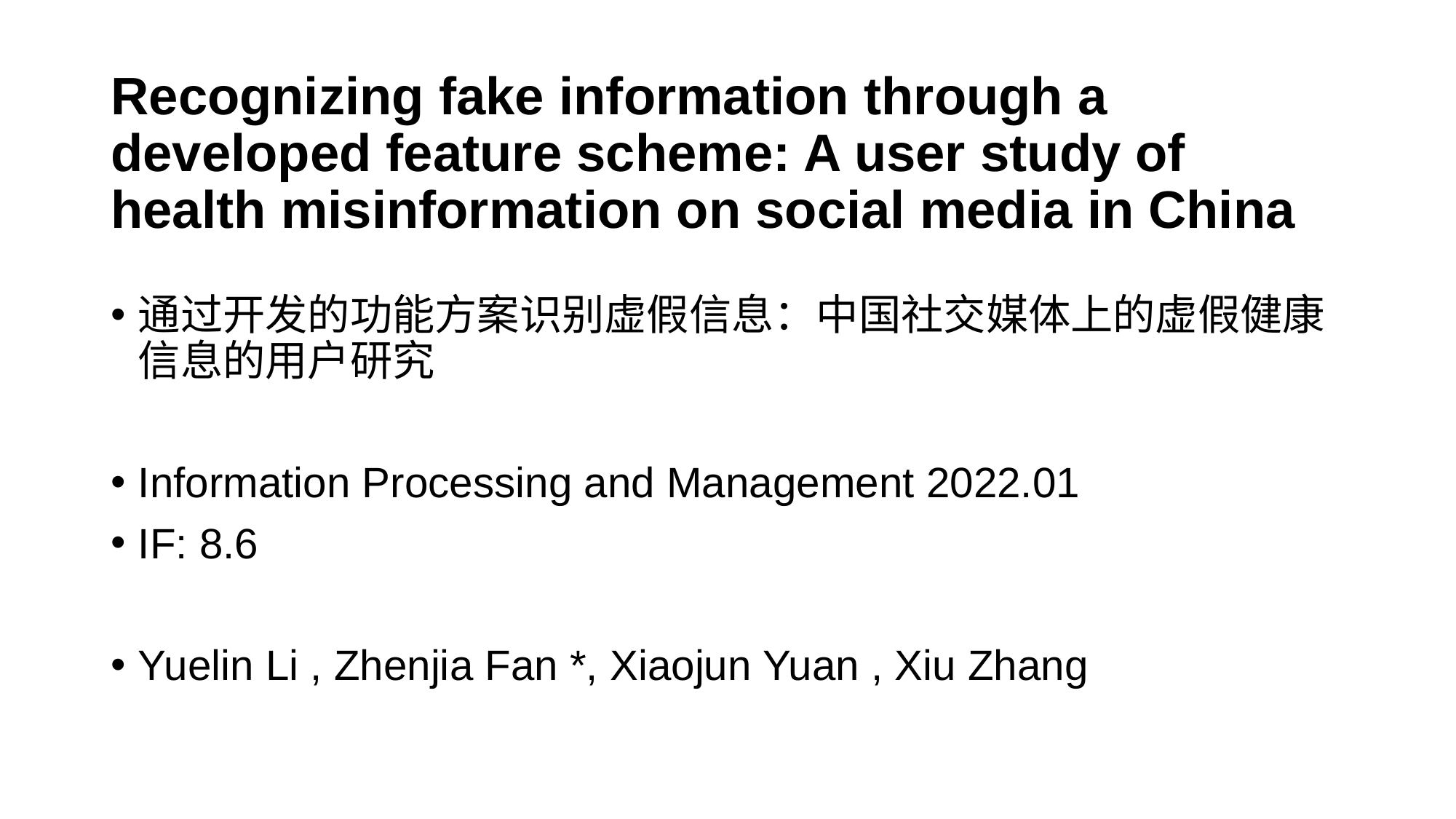

# Recognizing fake information through a developed feature scheme: A user study of health misinformation on social media in China
通过开发的功能方案识别虚假信息：中国社交媒体上的虚假健康信息的用户研究

Information Processing and Management 2022.01
IF: 8.6

Yuelin Li , Zhenjia Fan *, Xiaojun Yuan , Xiu Zhang